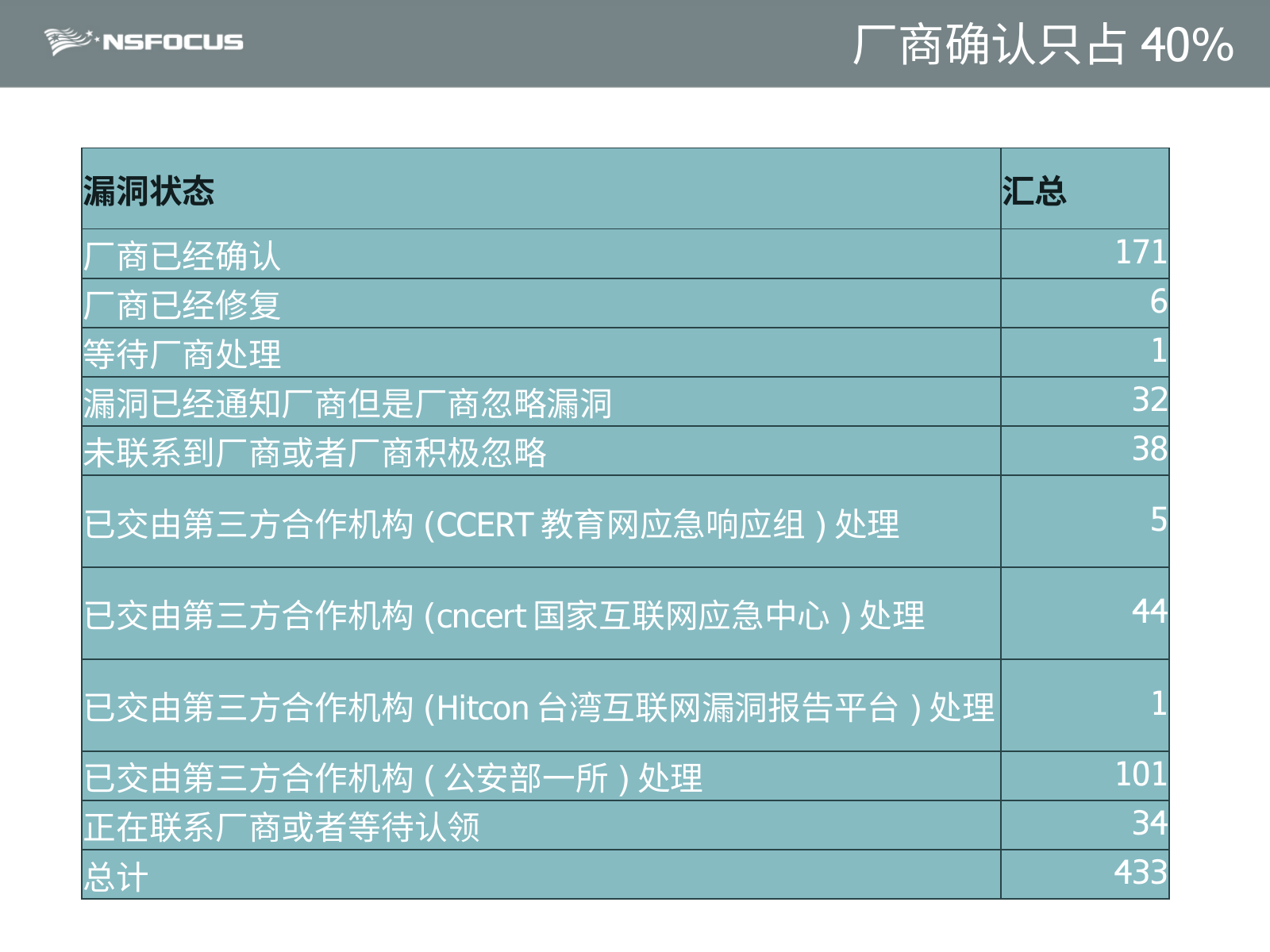

# 厂商确认只占40%
| 漏洞状态 | 汇总 |
| --- | --- |
| 厂商已经确认 | 171 |
| 厂商已经修复 | 6 |
| 等待厂商处理 | 1 |
| 漏洞已经通知厂商但是厂商忽略漏洞 | 32 |
| 未联系到厂商或者厂商积极忽略 | 38 |
| 已交由第三方合作机构(CCERT教育网应急响应组)处理 | 5 |
| 已交由第三方合作机构(cncert国家互联网应急中心)处理 | 44 |
| 已交由第三方合作机构(Hitcon台湾互联网漏洞报告平台)处理 | 1 |
| 已交由第三方合作机构(公安部一所)处理 | 101 |
| 正在联系厂商或者等待认领 | 34 |
| 总计 | 433 |